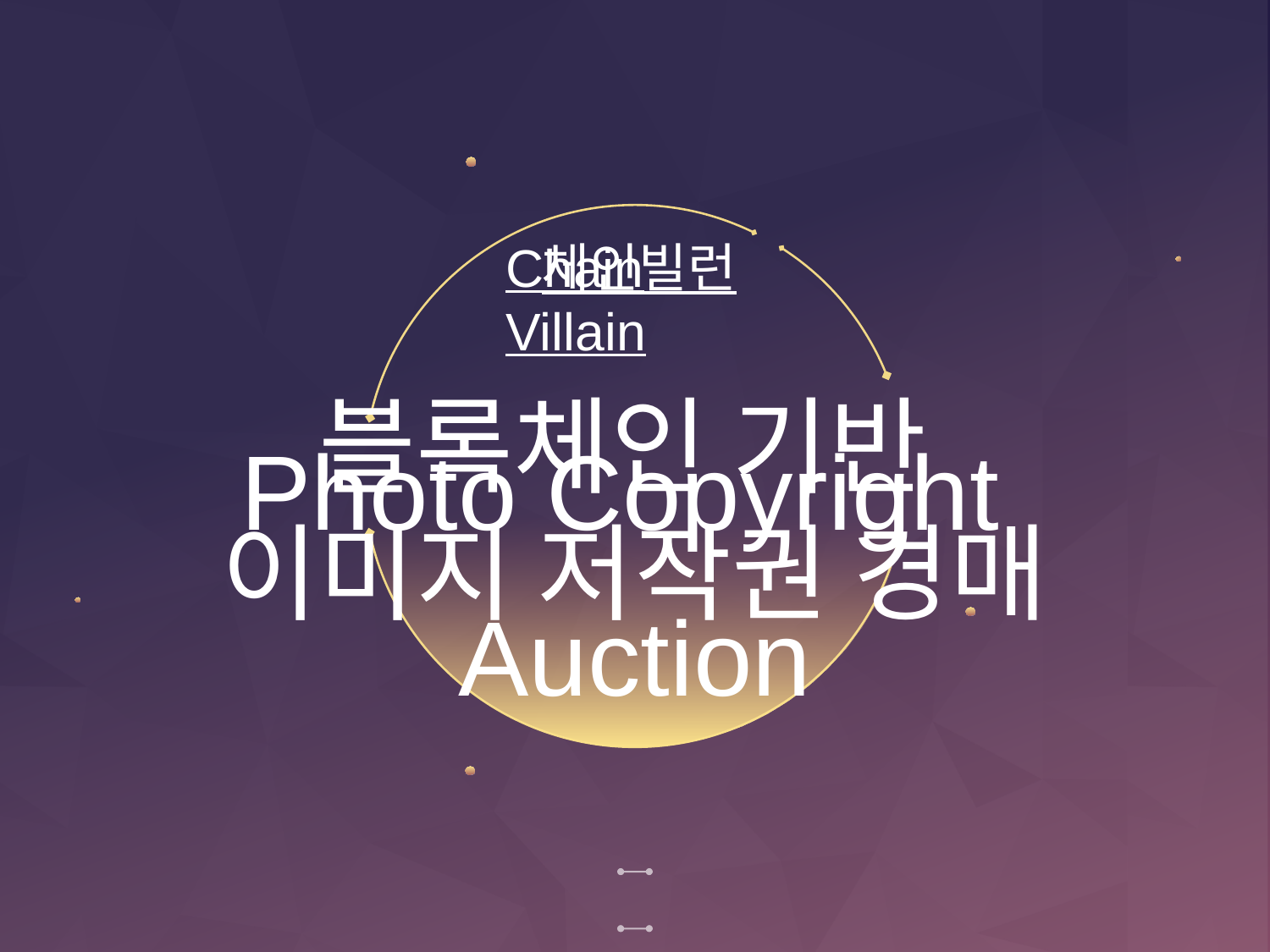

체인빌런
Chain Villain
블록체인 기반
이미지 저작권 경매
# Photo Copyright
Auction